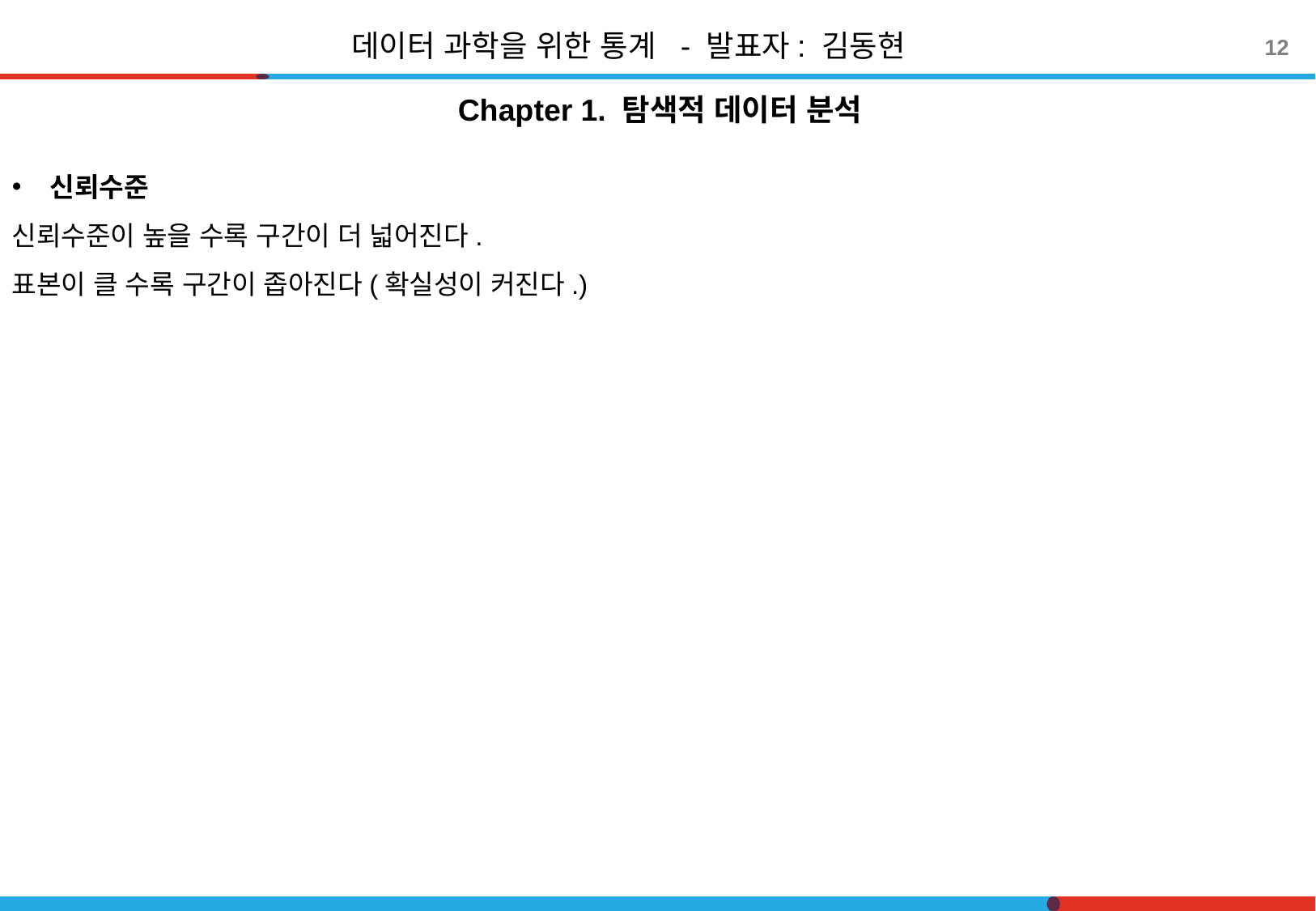

데이터 과학을 위한 통계  - 발표자: 김동현
12
Chapter 1. 탐색적 데이터 분석
신뢰수준
신뢰수준이 높을 수록 구간이 더 넓어진다.
표본이 클 수록 구간이 좁아진다(확실성이 커진다.)